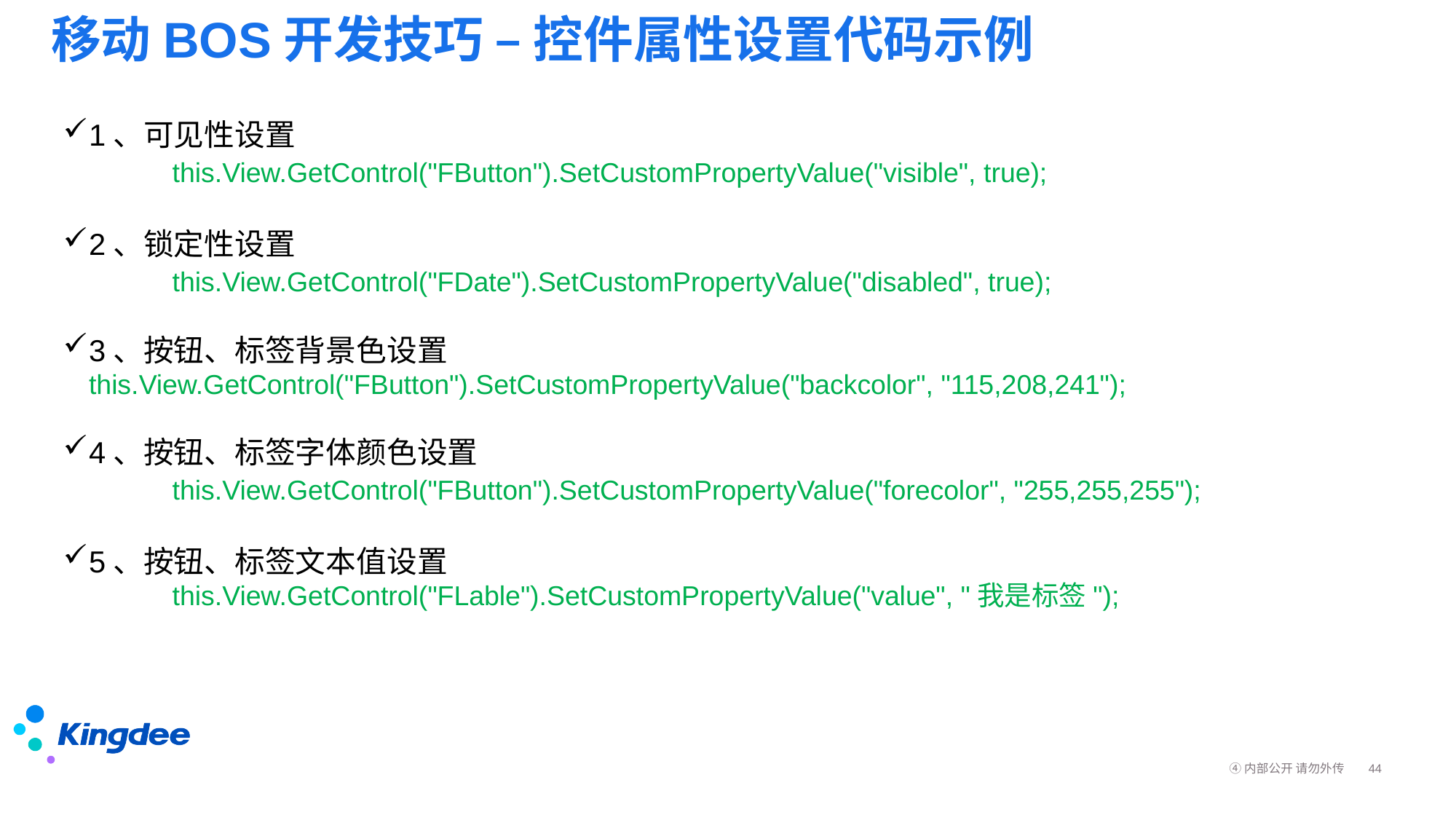

# 移动BOS开发技巧 – 控件属性设置代码示例
1、可见性设置
	this.View.GetControl("FButton").SetCustomPropertyValue("visible", true);

2、锁定性设置
	this.View.GetControl("FDate").SetCustomPropertyValue("disabled", true);

3、按钮、标签背景色设置                           	this.View.GetControl("FButton").SetCustomPropertyValue("backcolor", "115,208,241");

4、按钮、标签字体颜色设置
	this.View.GetControl("FButton").SetCustomPropertyValue("forecolor", "255,255,255");

5、按钮、标签文本值设置
	this.View.GetControl("FLable").SetCustomPropertyValue("value", "我是标签");